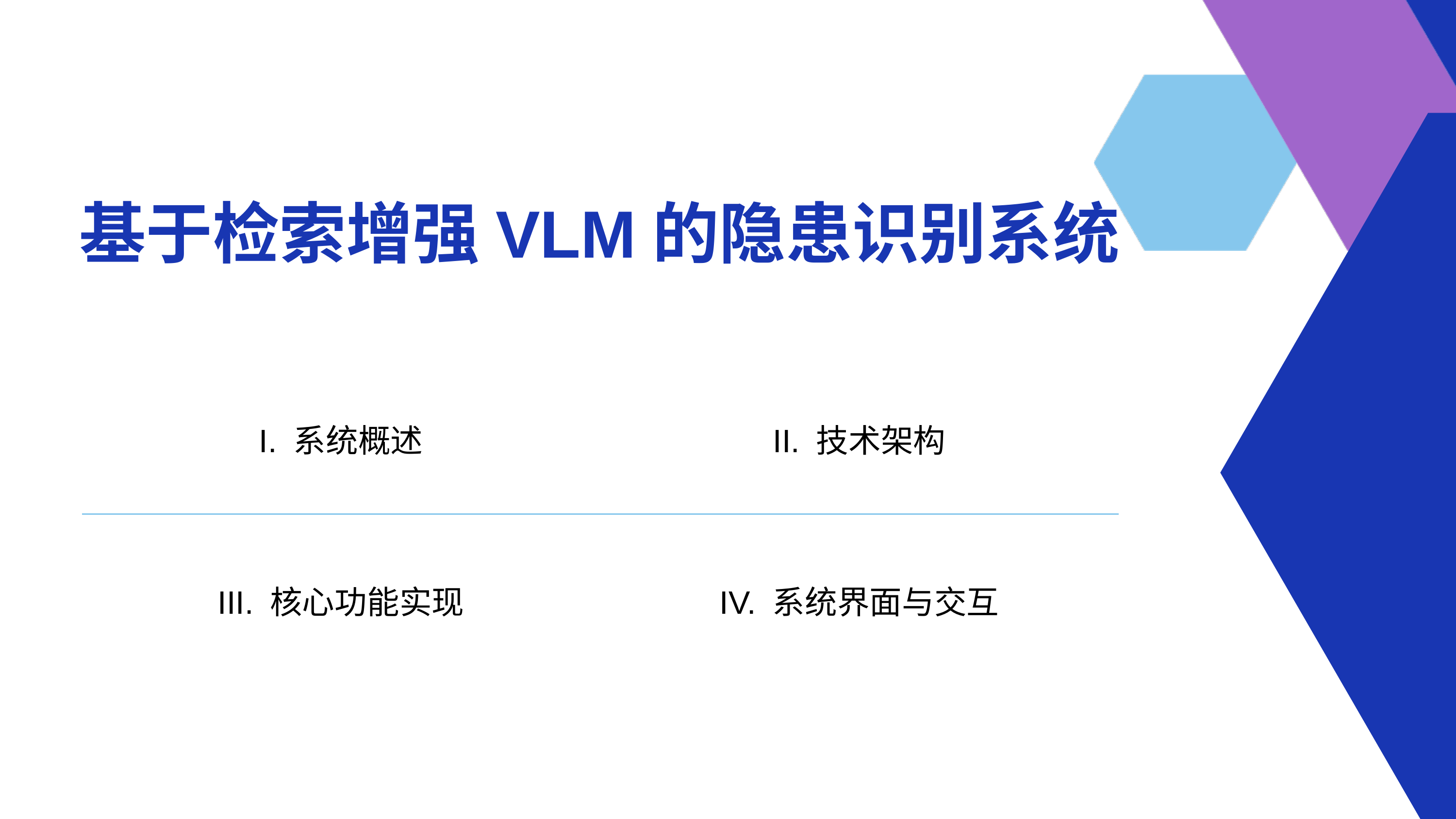

基于检索增强VLM的隐患识别系统
| I. 系统概述 | II. 技术架构 |
| --- | --- |
| III. 核心功能实现 | IV. 系统界面与交互 |